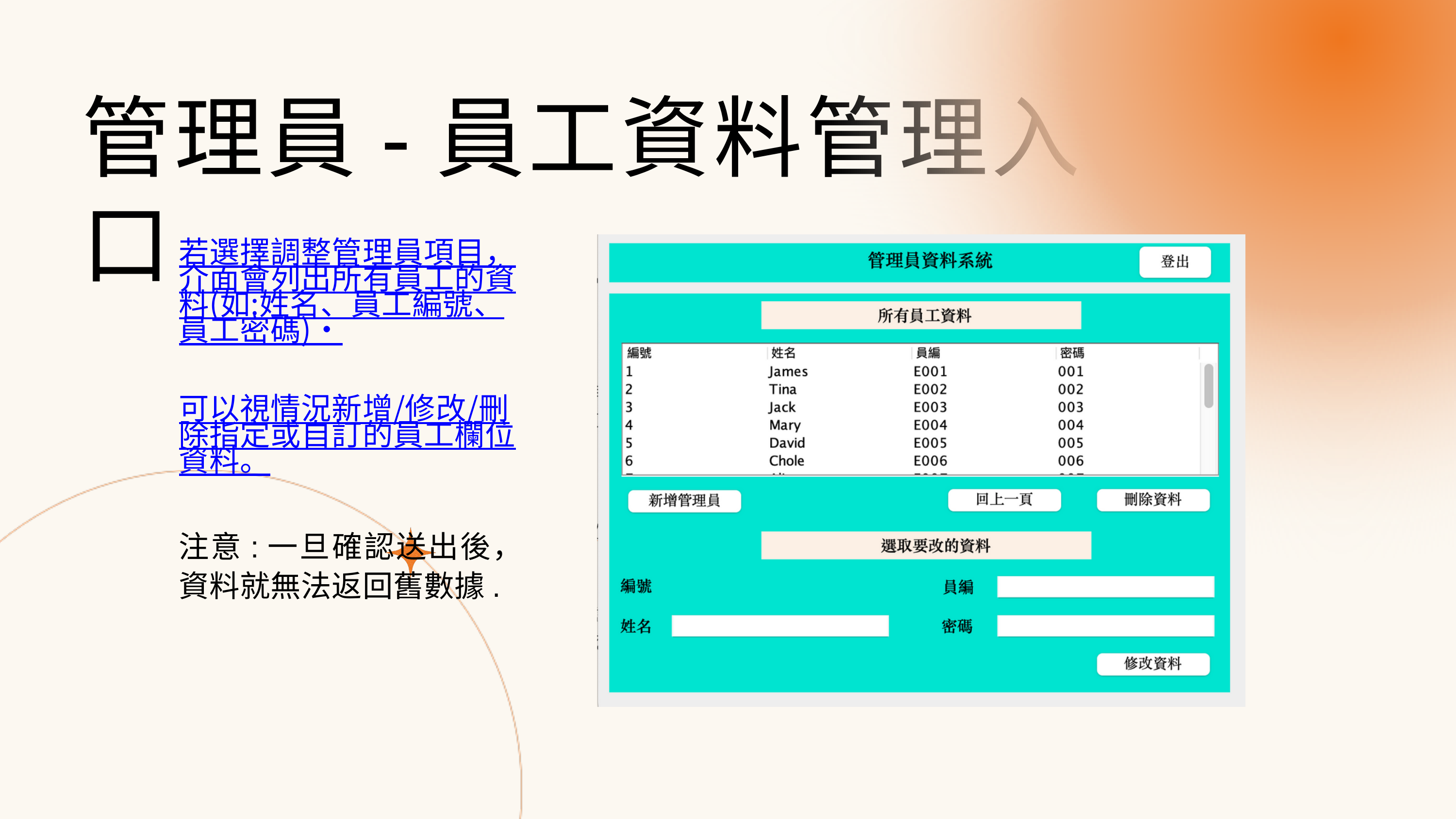

管理員-員工資料管理入口

若選擇調整管理員項目，介面會列出所有員工的資料(如:姓名、員工編號、員工密碼)‧

可以視情況新增/修改/刪除指定或自訂的員工欄位資料。

注意:一旦確認送出後，資料就無法返回舊數據.